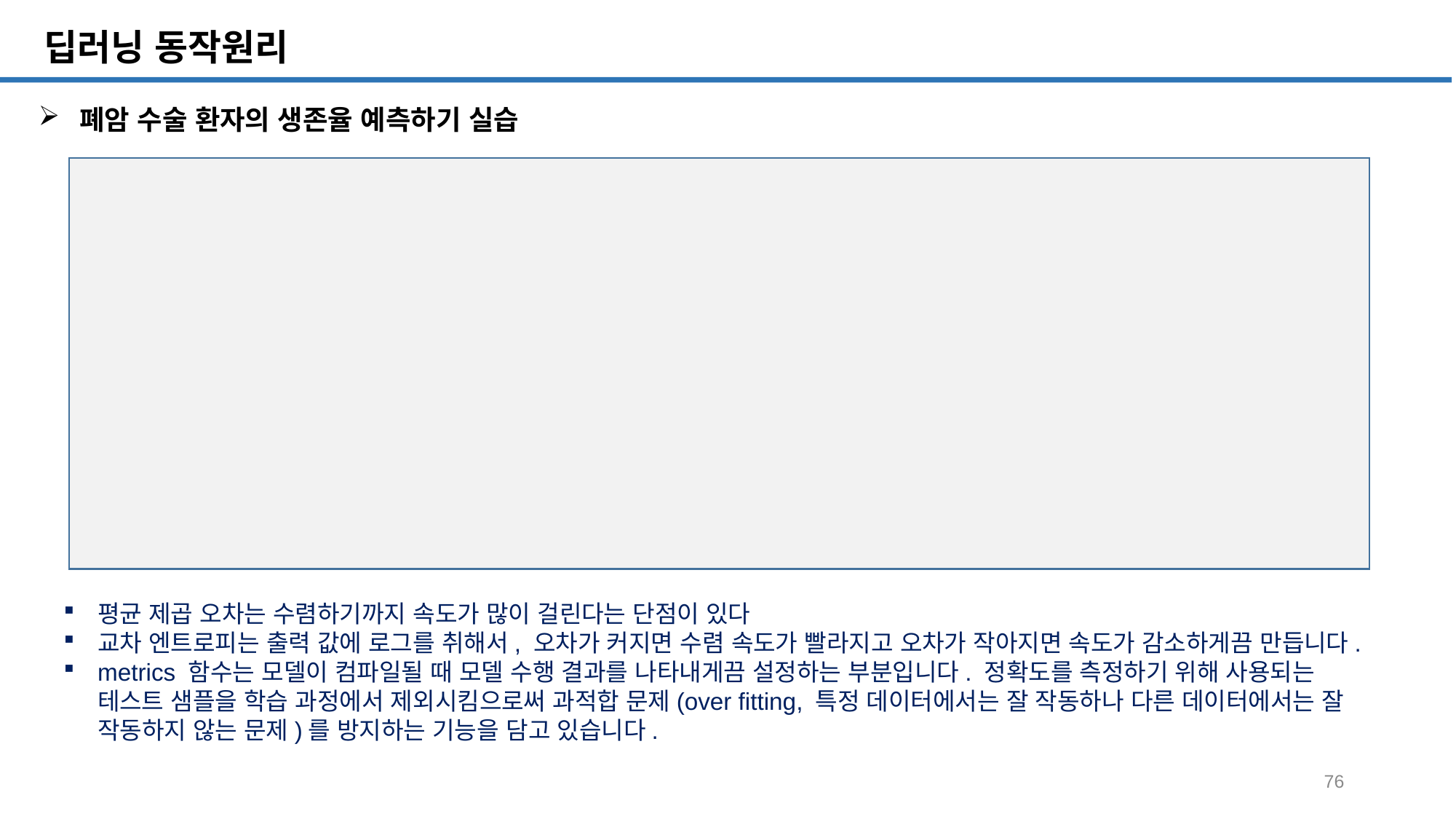

SQL 튜닝 개요
# 딥러닝 동작원리

폐암 수술 환자의 생존율 예측하기 실습

평균 제곱 오차는 수렴하기까지 속도가 많이 걸린다는 단점이 있다
교차 엔트로피는 출력 값에 로그를 취해서, 오차가 커지면 수렴 속도가 빨라지고 오차가 작아지면 속도가 감소하게끔 만듭니다.
metrics 함수는 모델이 컴파일될 때 모델 수행 결과를 나타내게끔 설정하는 부분입니다. 정확도를 측정하기 위해 사용되는 테스트 샘플을 학습 과정에서 제외시킴으로써 과적합 문제(over fitting, 특정 데이터에서는 잘 작동하나 다른 데이터에서는 잘 작동하지 않는 문제)를 방지하는 기능을 담고 있습니다.
76